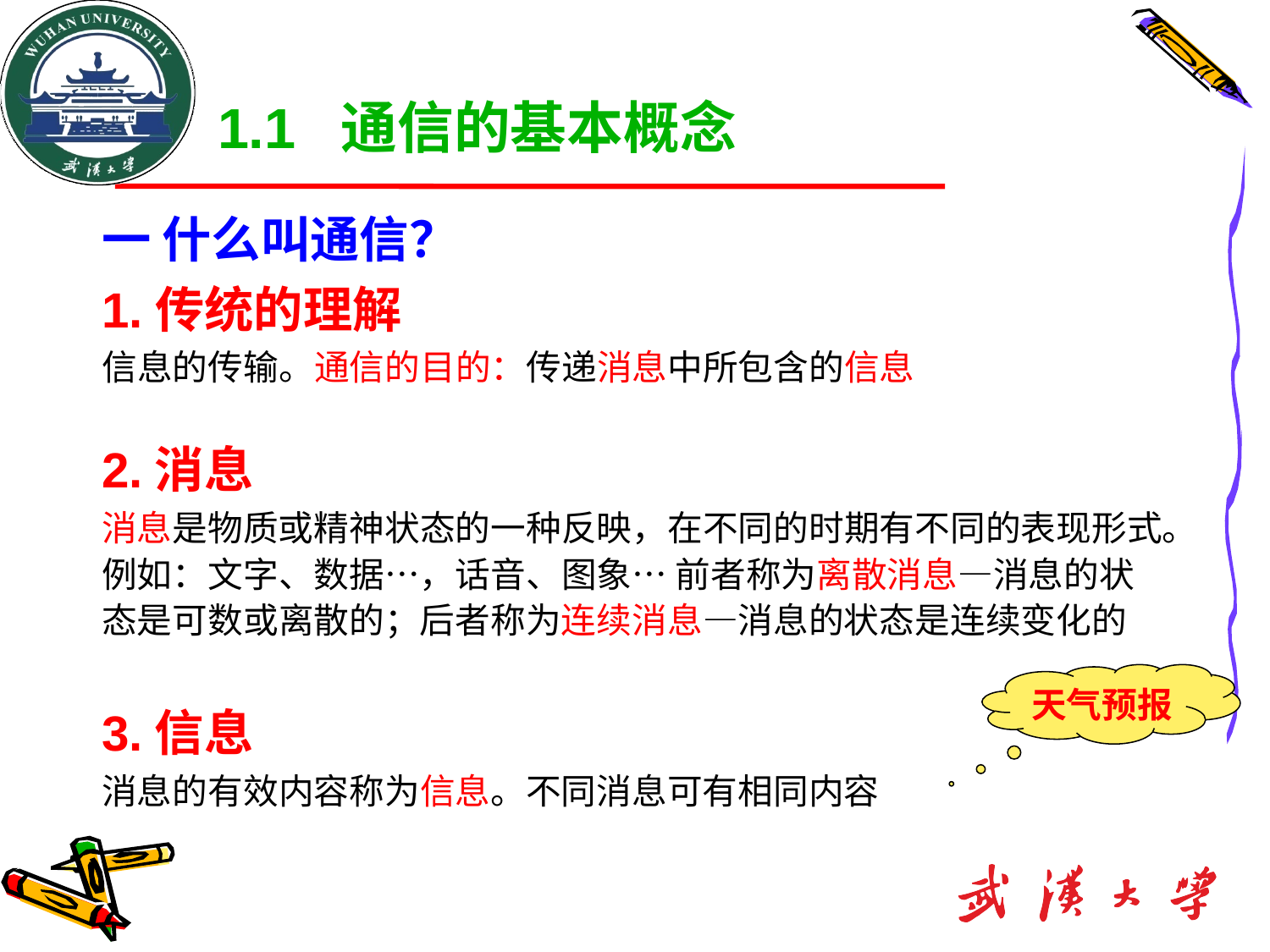

# 1.1  通信的基本概念
一 什么叫通信？
1.传统的理解
信息的传输。通信的目的：传递消息中所包含的信息
2.消息
消息是物质或精神状态的一种反映，在不同的时期有不同的表现形式。例如：文字、数据…，话音、图象… 前者称为离散消息—消息的状态是可数或离散的；后者称为连续消息—消息的状态是连续变化的

3.信息
消息的有效内容称为信息。不同消息可有相同内容
天气预报